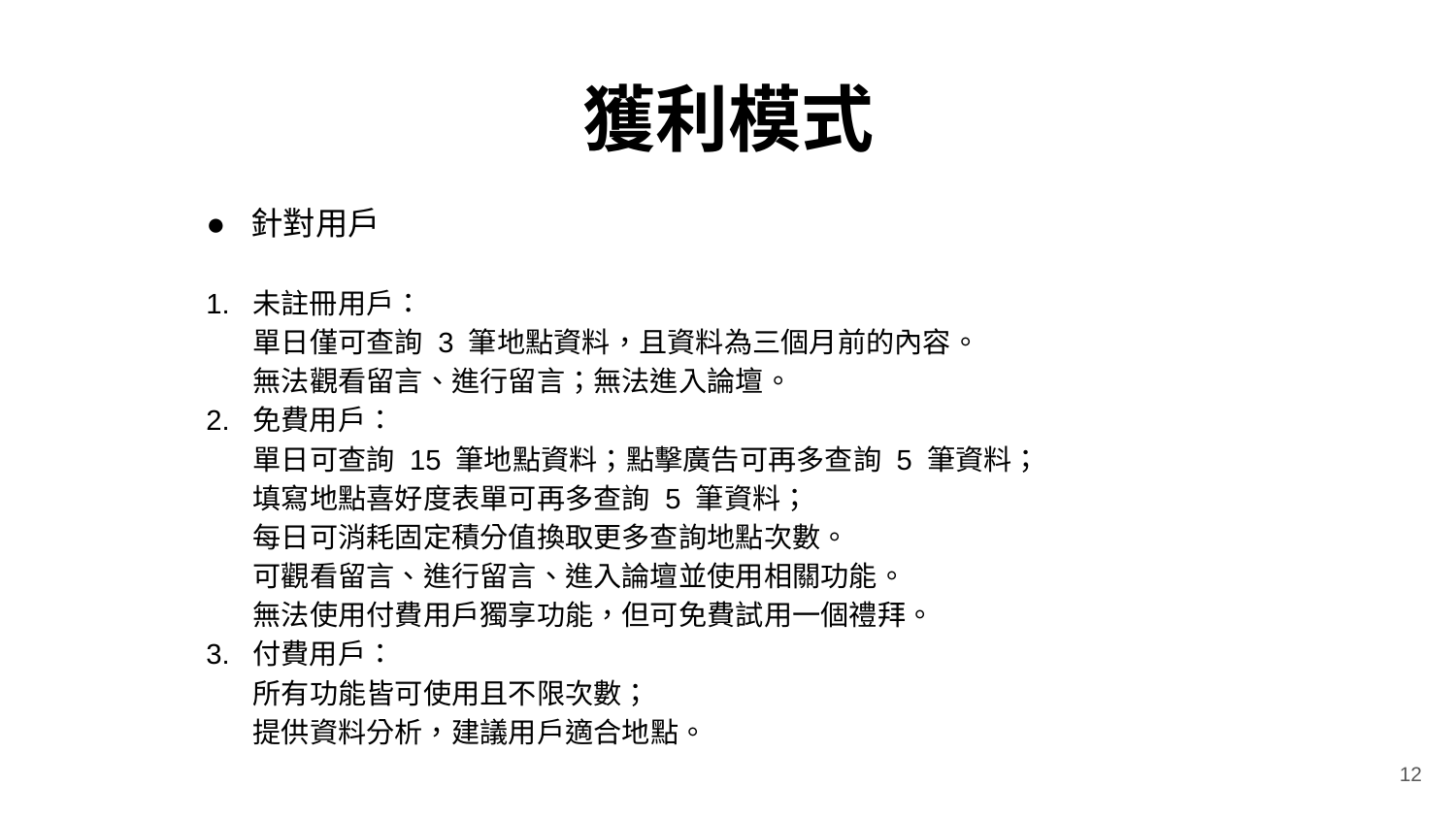

# 獲利模式
●  針對用戶

1.  未註冊用戶：
     單日僅可查詢 3 筆地點資料，且資料為三個月前的內容。
     無法觀看留言、進行留言；無法進入論壇。
2.  免費用戶：
     單日可查詢 15 筆地點資料；點擊廣告可再多查詢 5 筆資料；
     填寫地點喜好度表單可再多查詢 5 筆資料；
     每日可消耗固定積分值換取更多查詢地點次數。
     可觀看留言、進行留言、進入論壇並使用相關功能。
     無法使用付費用戶獨享功能，但可免費試用一個禮拜。
3.  付費用戶：
     所有功能皆可使用且不限次數；
     提供資料分析，建議用戶適合地點。

12